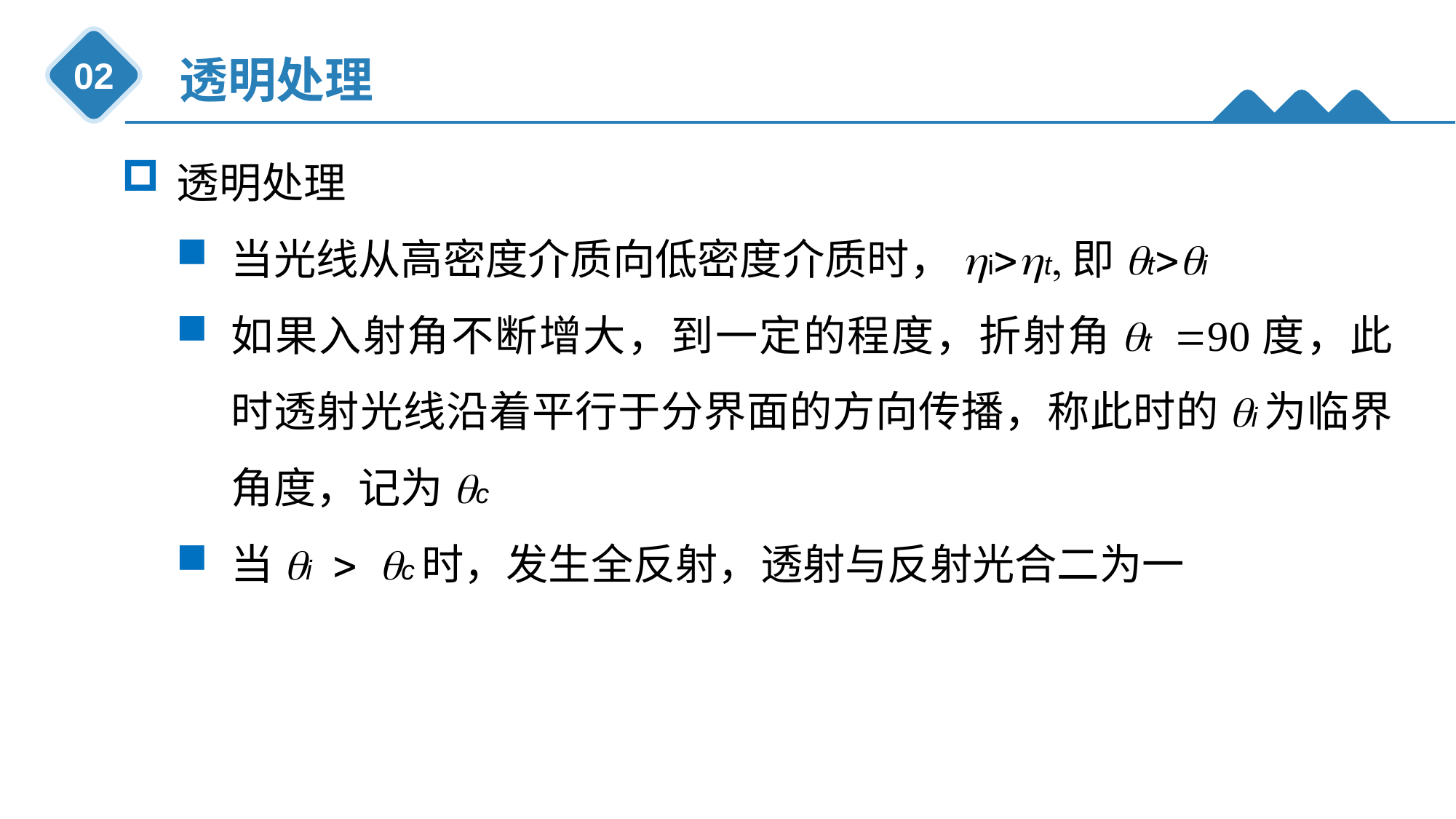

透明处理
02

透明处理
当光线从高密度介质向低密度介质时，ηi>ηt,即θt>θi
如果入射角不断增大，到一定的程度，折射角θt =90度，此时透射光线沿着平行于分界面的方向传播，称此时的θi为临界角度，记为θc
当θi > θc时，发生全反射，透射与反射光合二为一